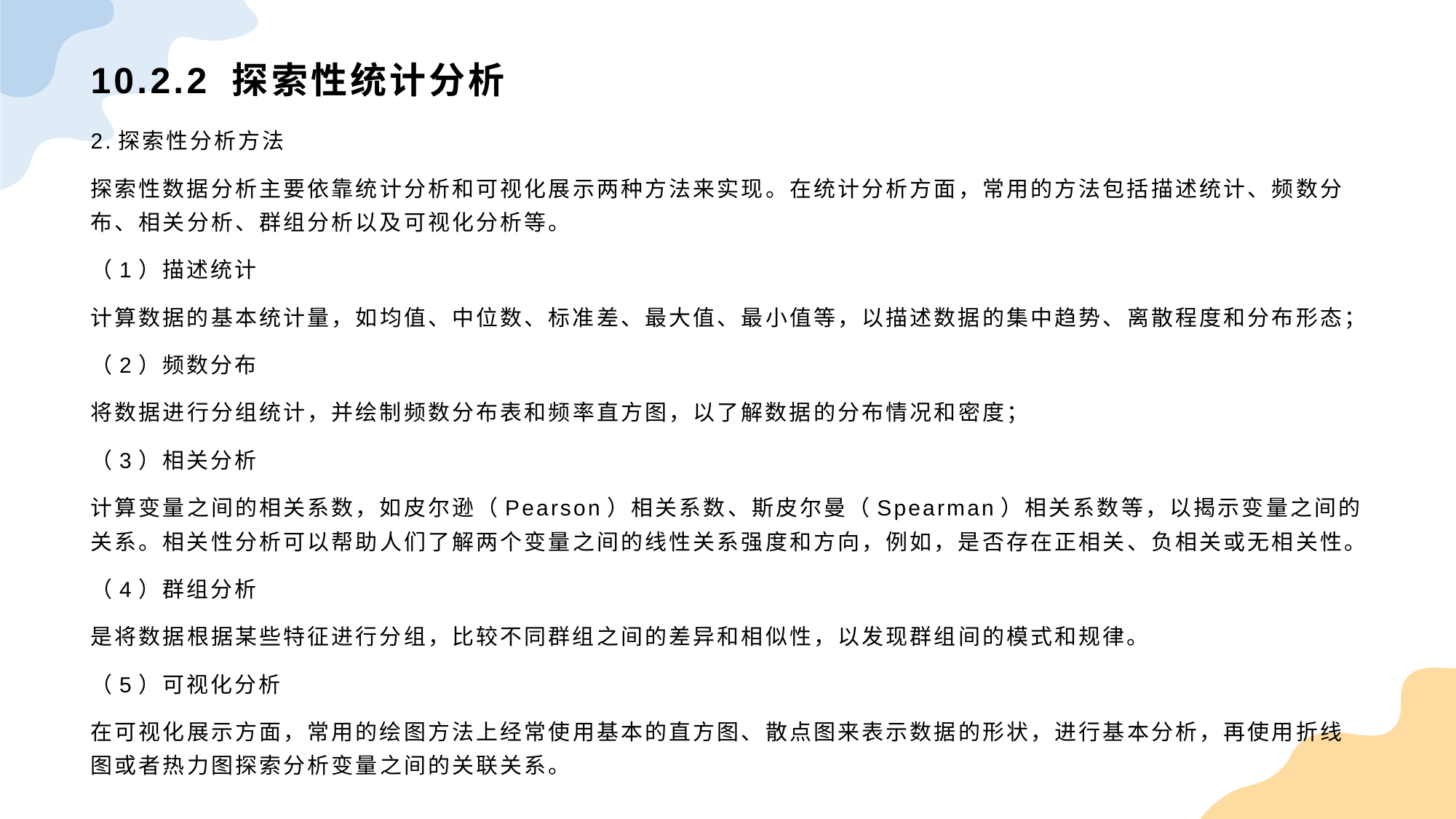

# 10.2.2 探索性统计分析
2.探索性分析方法
探索性数据分析主要依靠统计分析和可视化展示两种方法来实现。在统计分析方面，常用的方法包括描述统计、频数分布、相关分析、群组分析以及可视化分析等。
（1）描述统计
计算数据的基本统计量，如均值、中位数、标准差、最大值、最小值等，以描述数据的集中趋势、离散程度和分布形态；
（2）频数分布
将数据进行分组统计，并绘制频数分布表和频率直方图，以了解数据的分布情况和密度；
（3）相关分析
计算变量之间的相关系数，如皮尔逊（Pearson）相关系数、斯皮尔曼（Spearman）相关系数等，以揭示变量之间的关系。相关性分析可以帮助人们了解两个变量之间的线性关系强度和方向，例如，是否存在正相关、负相关或无相关性。
（4）群组分析
是将数据根据某些特征进行分组，比较不同群组之间的差异和相似性，以发现群组间的模式和规律。
（5）可视化分析
在可视化展示方面，常用的绘图方法上经常使用基本的直方图、散点图来表示数据的形状，进行基本分析，再使用折线图或者热力图探索分析变量之间的关联关系。